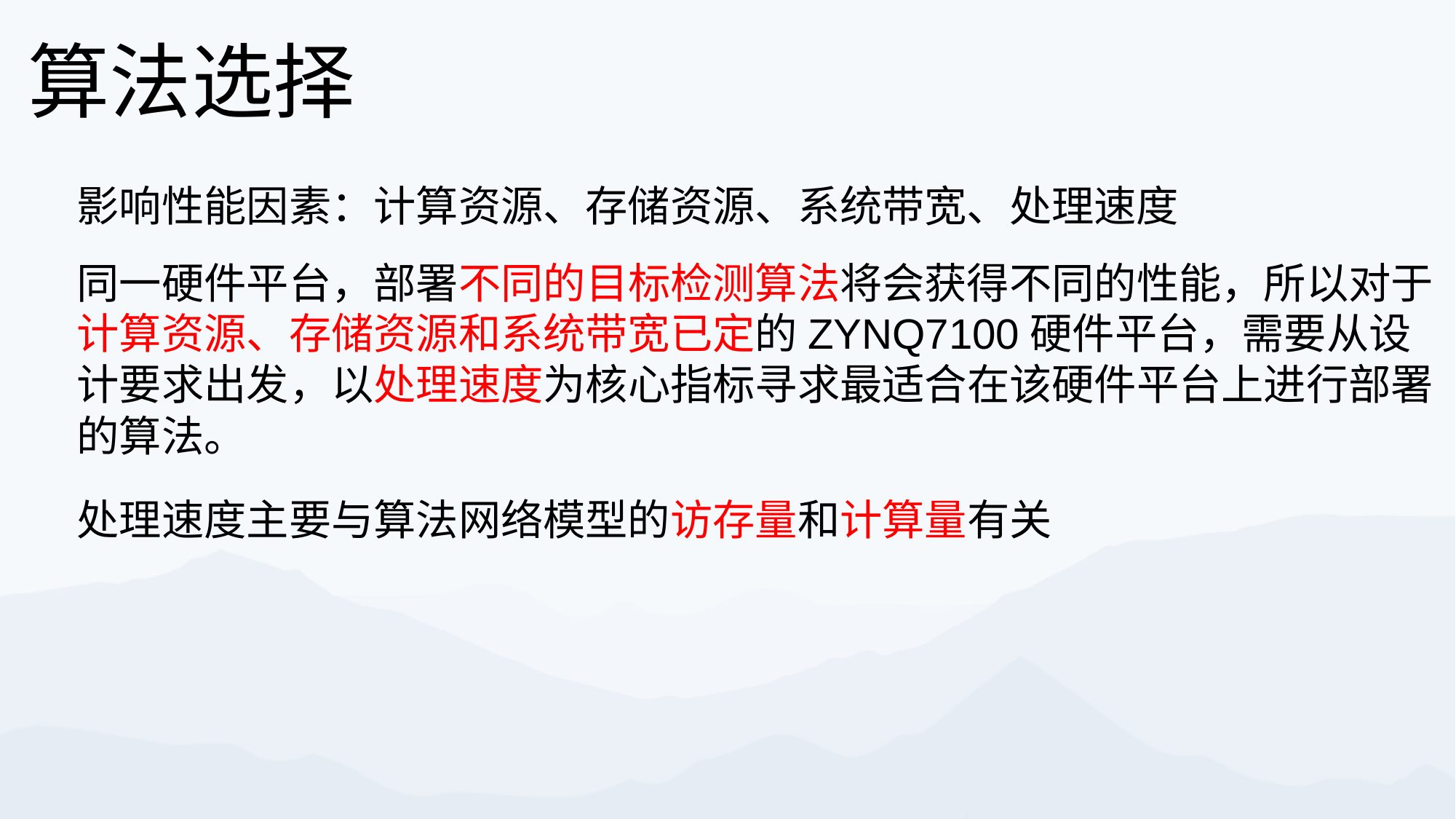

算法选择
影响性能因素：计算资源、存储资源、系统带宽、处理速度
同一硬件平台，部署不同的目标检测算法将会获得不同的性能，所以对于计算资源、存储资源和系统带宽已定的ZYNQ7100硬件平台，需要从设计要求出发，以处理速度为核心指标寻求最适合在该硬件平台上进行部署的算法。
处理速度主要与算法网络模型的访存量和计算量有关